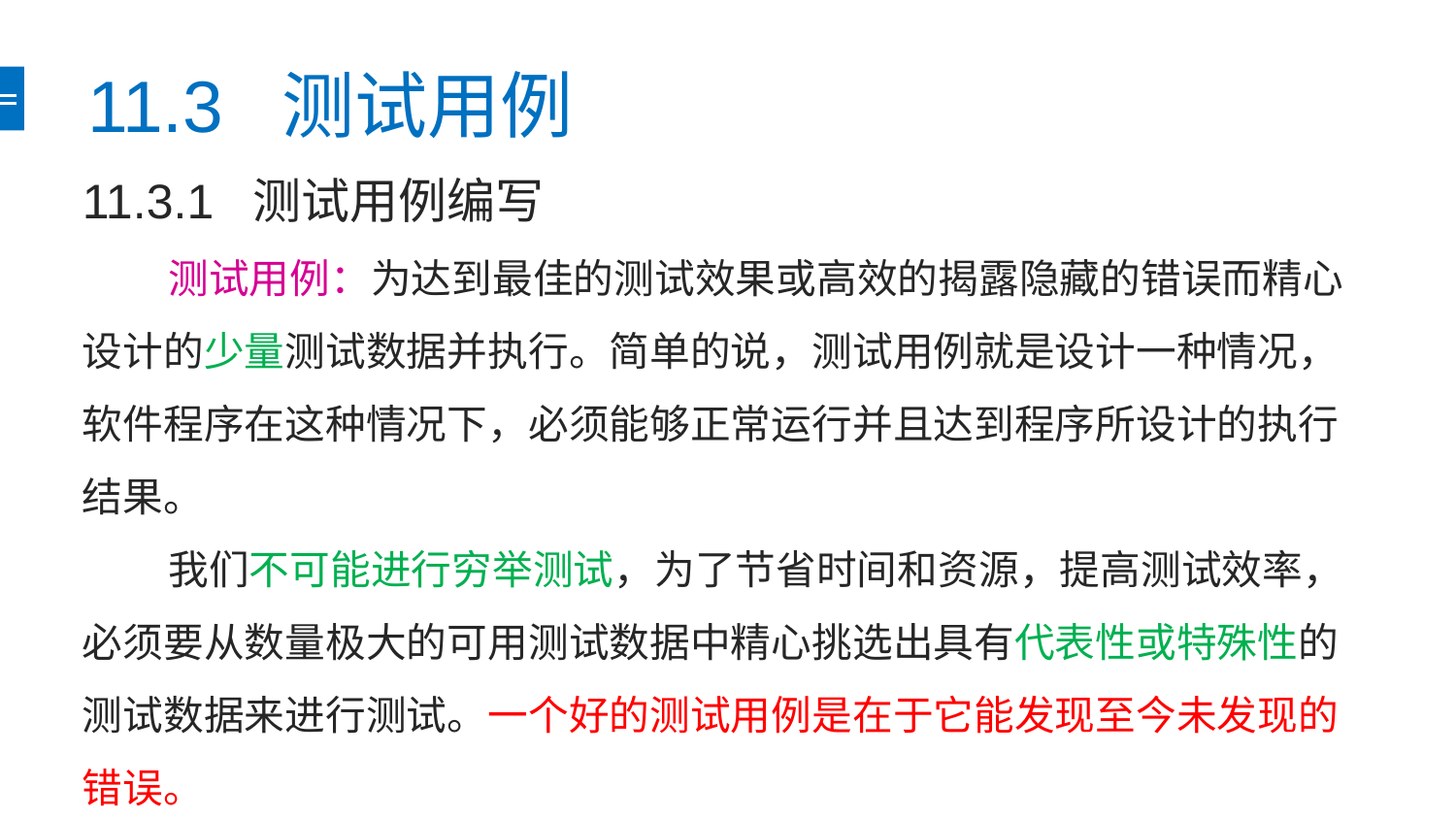

# 11.3  测试用例
11.3.1  测试用例编写
测试用例：为达到最佳的测试效果或高效的揭露隐藏的错误而精心设计的少量测试数据并执行。简单的说，测试用例就是设计一种情况，软件程序在这种情况下，必须能够正常运行并且达到程序所设计的执行结果。
我们不可能进行穷举测试，为了节省时间和资源，提高测试效率，必须要从数量极大的可用测试数据中精心挑选出具有代表性或特殊性的测试数据来进行测试。一个好的测试用例是在于它能发现至今未发现的错误。